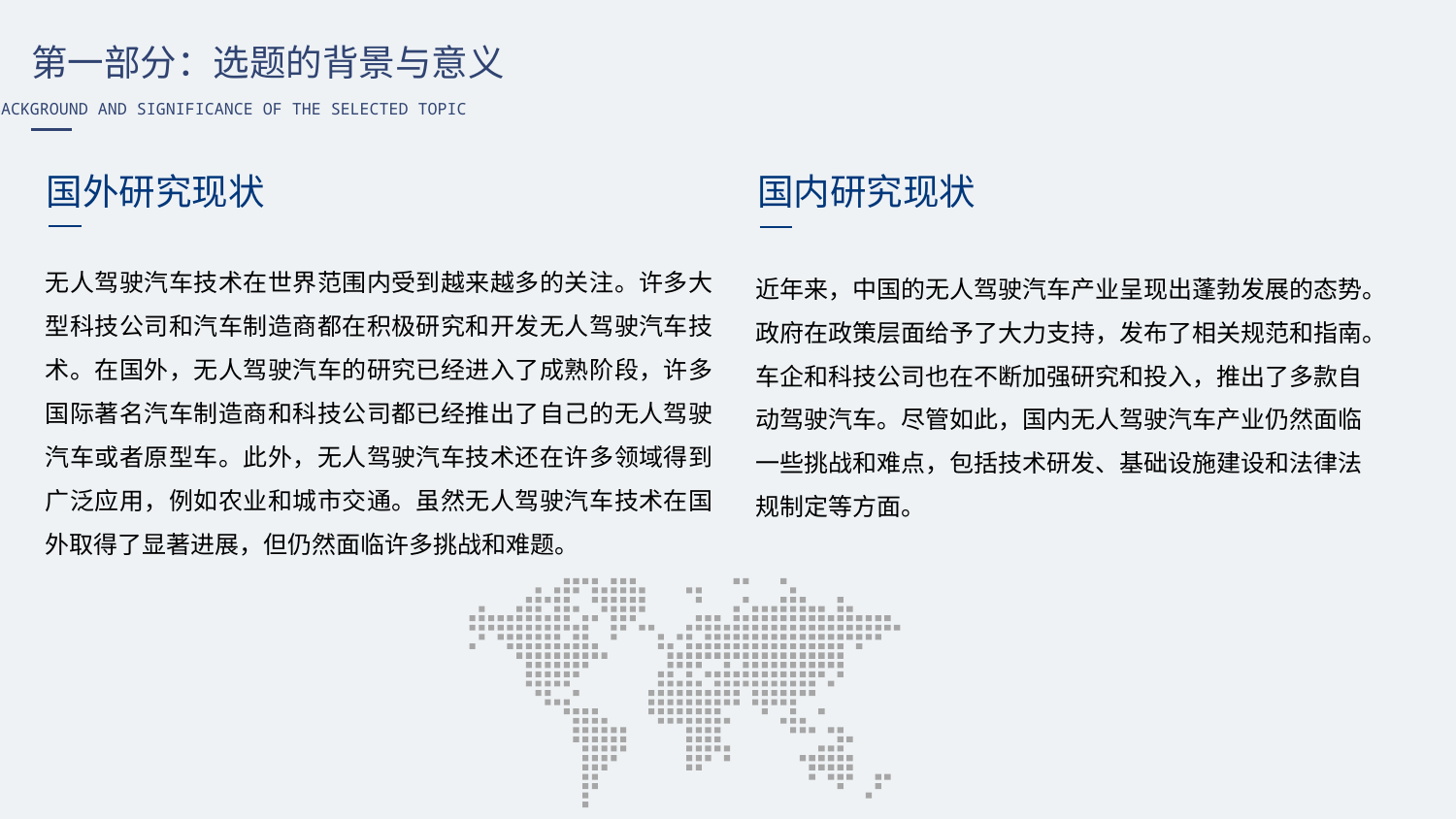

第一部分：选题的背景与意义
BACKGROUND AND SIGNIFICANCE OF THE SELECTED TOPIC
国外研究现状
国内研究现状
无人驾驶汽车技术在世界范围内受到越来越多的关注。许多大型科技公司和汽车制造商都在积极研究和开发无人驾驶汽车技术。在国外，无人驾驶汽车的研究已经进入了成熟阶段，许多国际著名汽车制造商和科技公司都已经推出了自己的无人驾驶汽车或者原型车。此外，无人驾驶汽车技术还在许多领域得到广泛应用，例如农业和城市交通。虽然无人驾驶汽车技术在国外取得了显著进展，但仍然面临许多挑战和难题。
近年来，中国的无人驾驶汽车产业呈现出蓬勃发展的态势。政府在政策层面给予了大力支持，发布了相关规范和指南。车企和科技公司也在不断加强研究和投入，推出了多款自动驾驶汽车。尽管如此，国内无人驾驶汽车产业仍然面临一些挑战和难点，包括技术研发、基础设施建设和法律法规制定等方面。